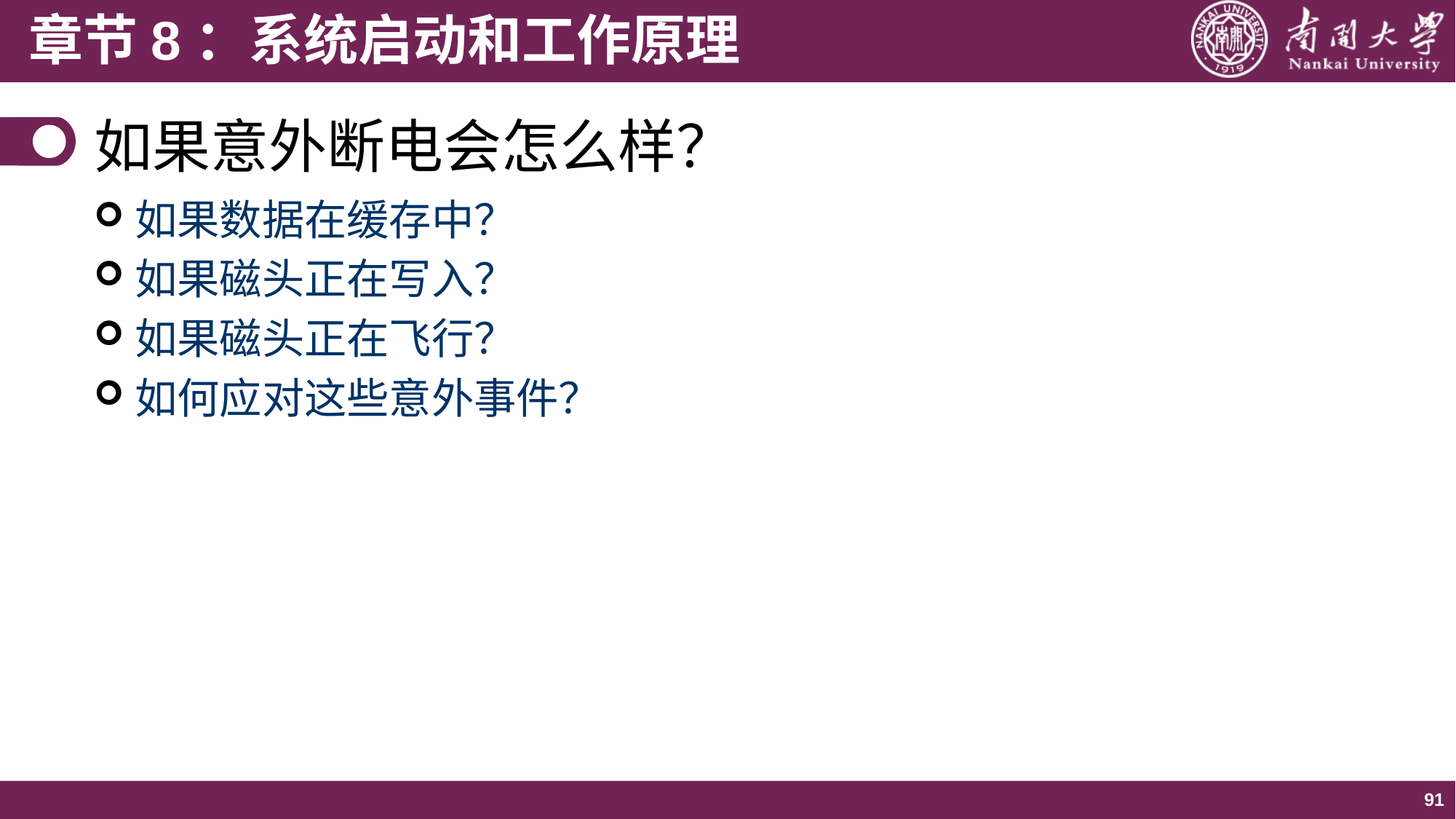

# 如果意外断电会怎么样？
如果数据在缓存中？
如果磁头正在写入？
如果磁头正在飞行？
如何应对这些意外事件？
91